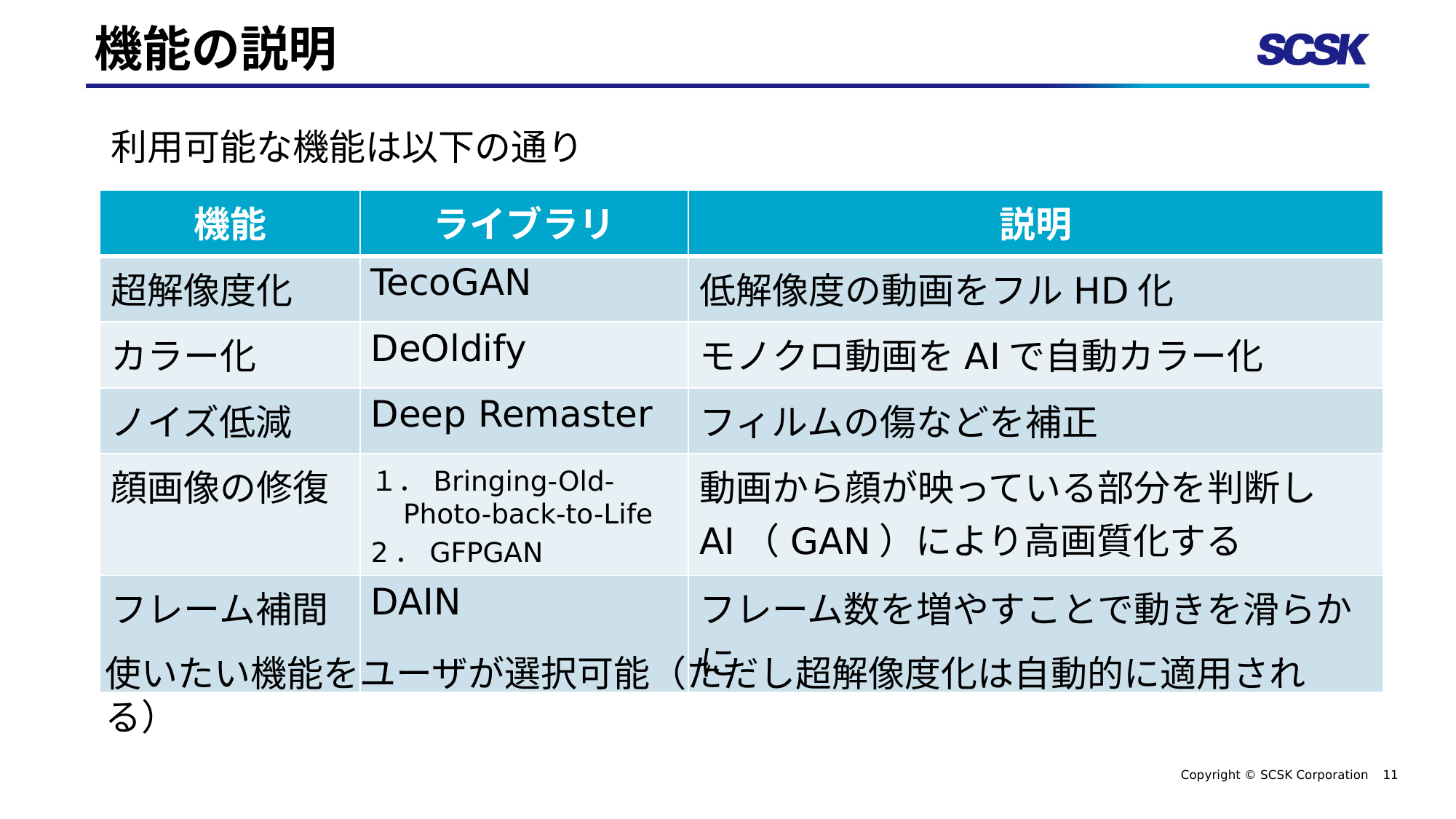

# 機能の説明
利用可能な機能は以下の通り
| 機能 | ライブラリ | 説明 |
| --- | --- | --- |
| 超解像度化 | TecoGAN | 低解像度の動画をフルHD化 |
| カラー化 | DeOldify | モノクロ動画をAIで自動カラー化 |
| ノイズ低減 | Deep Remaster | フィルムの傷などを補正 |
| 顔画像の修復 | １．Bringing-Old-Photo-back-to-Life 2．GFPGAN | 動画から顔が映っている部分を判断しAI（GAN）により高画質化する |
| フレーム補間 | DAIN | フレーム数を増やすことで動きを滑らかに |
使いたい機能をユーザが選択可能（ただし超解像度化は自動的に適用される）